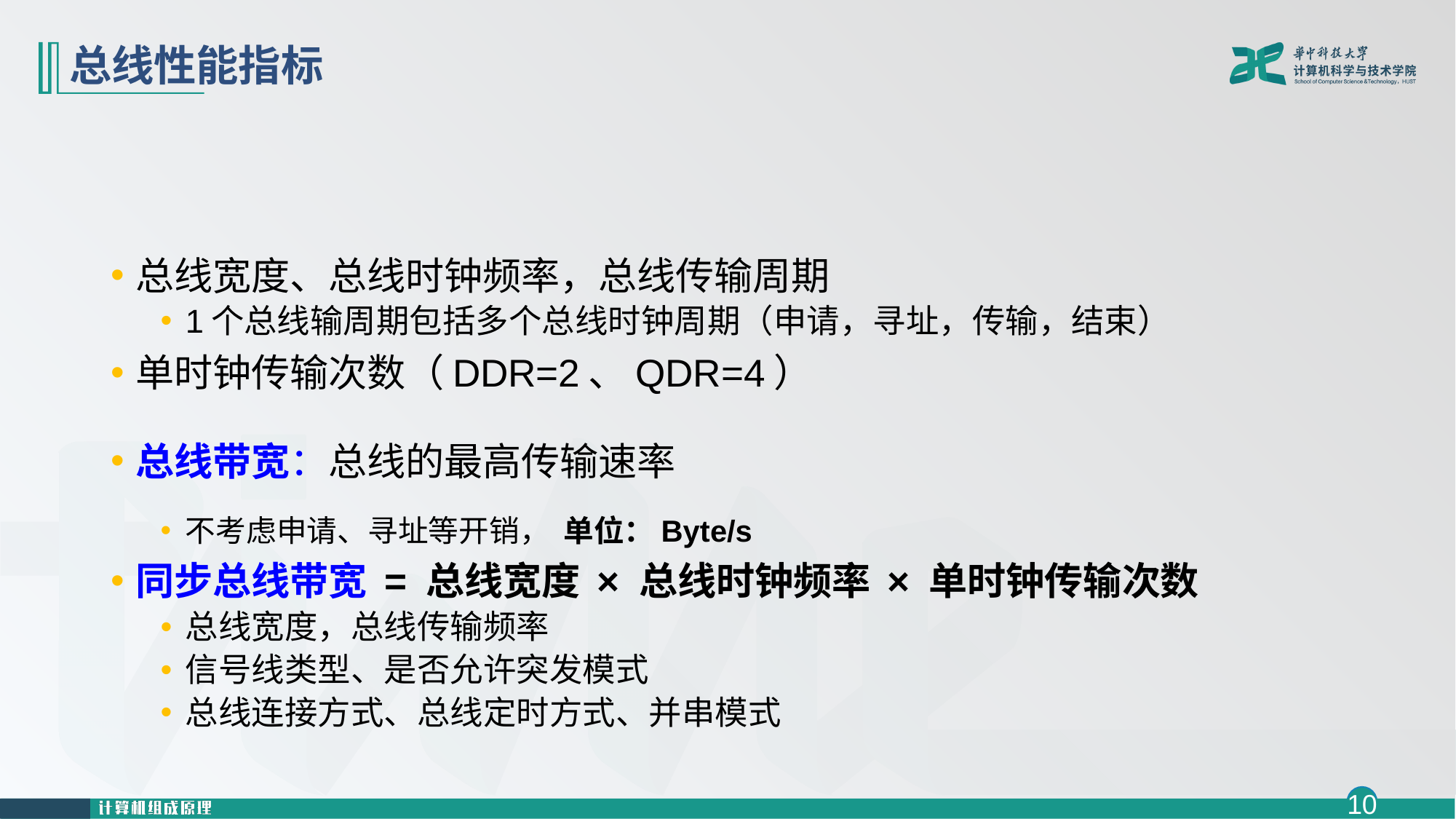

# 总线性能指标
总线宽度、总线时钟频率，总线传输周期
1个总线输周期包括多个总线时钟周期（申请，寻址，传输，结束）
单时钟传输次数（DDR=2、QDR=4）
总线带宽：总线的最高传输速率
不考虑申请、寻址等开销，  单位：Byte/s
同步总线带宽 = 总线宽度 × 总线时钟频率 × 单时钟传输次数
总线宽度，总线传输频率
信号线类型、是否允许突发模式
总线连接方式、总线定时方式、并串模式